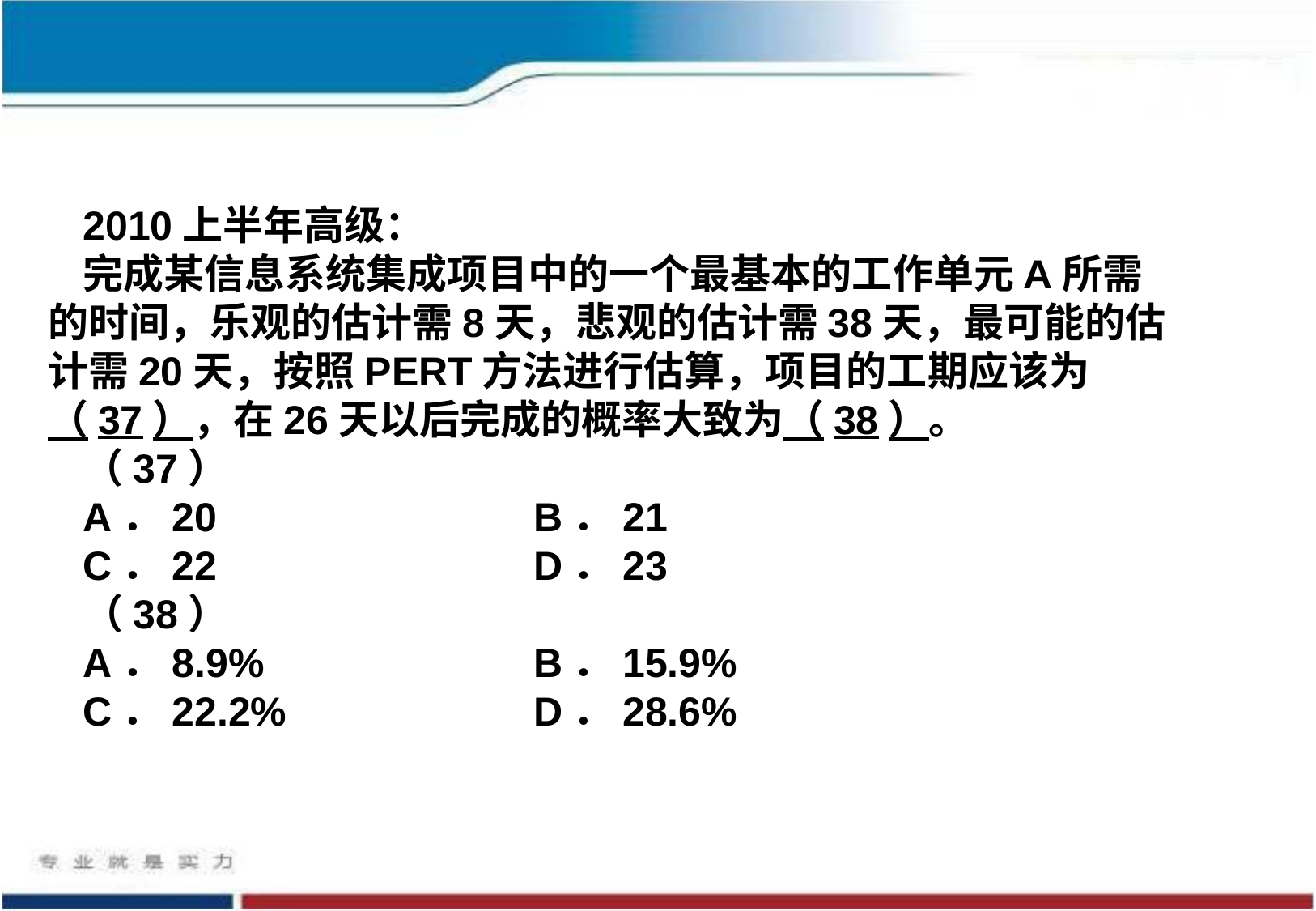

2010上半年高级：
完成某信息系统集成项目中的一个最基本的工作单元A所需的时间，乐观的估计需8天，悲观的估计需38天，最可能的估计需20天，按照PERT方法进行估算，项目的工期应该为（37），在26天以后完成的概率大致为（38）。
（37）
A．20		   	B．21
C．22			D．23
（38）
A．8.9%	    		B．15.9%
C．22.2%			D．28.6%